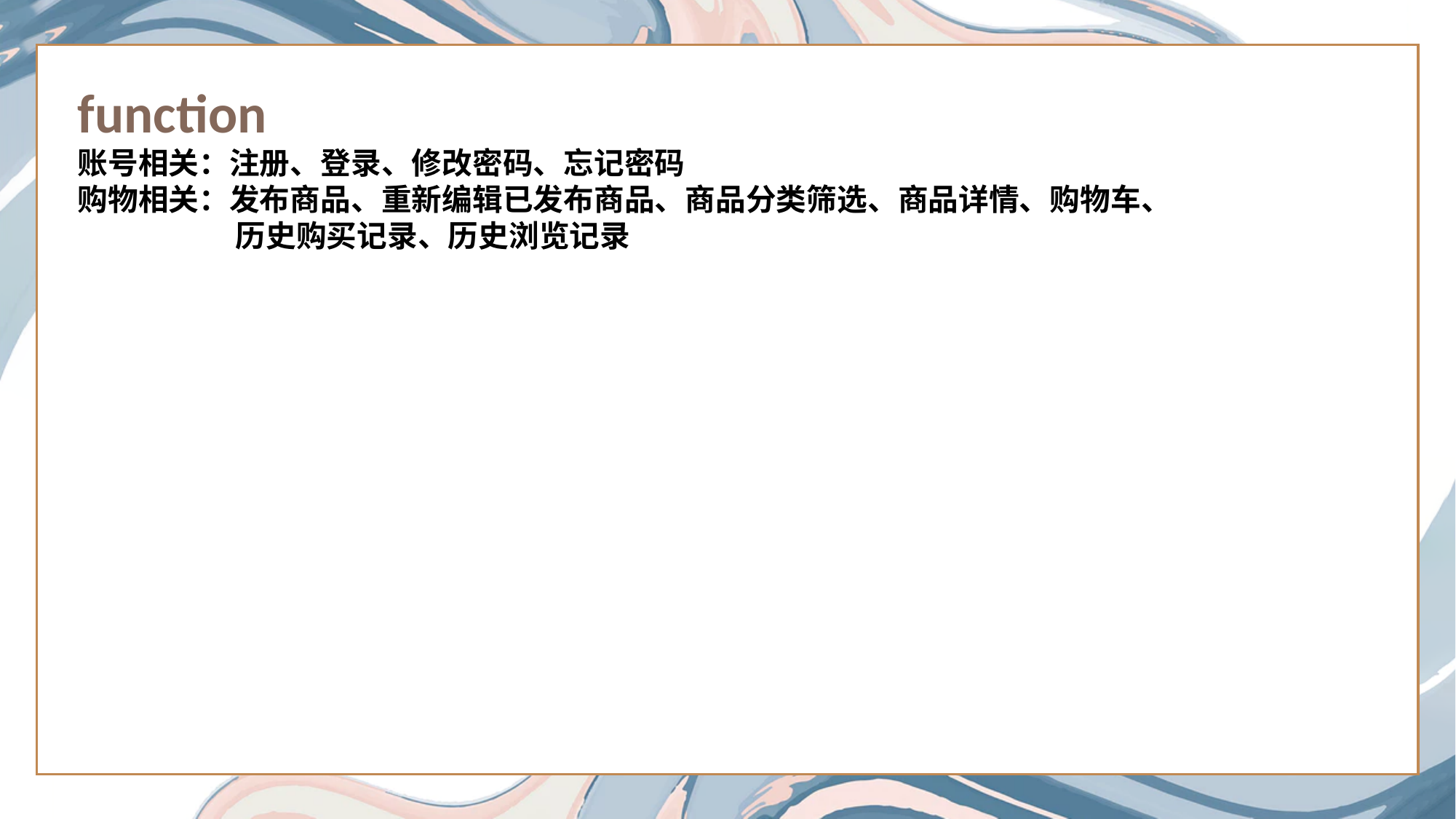

function
账号相关：注册、登录、修改密码、忘记密码
购物相关：发布商品、重新编辑已发布商品、商品分类筛选、商品详情、购物车、
	      历史购买记录、历史浏览记录

Click here to add content of the text，and briefly explain your point of view
Click here to add content of the text，and briefly explain you point of view